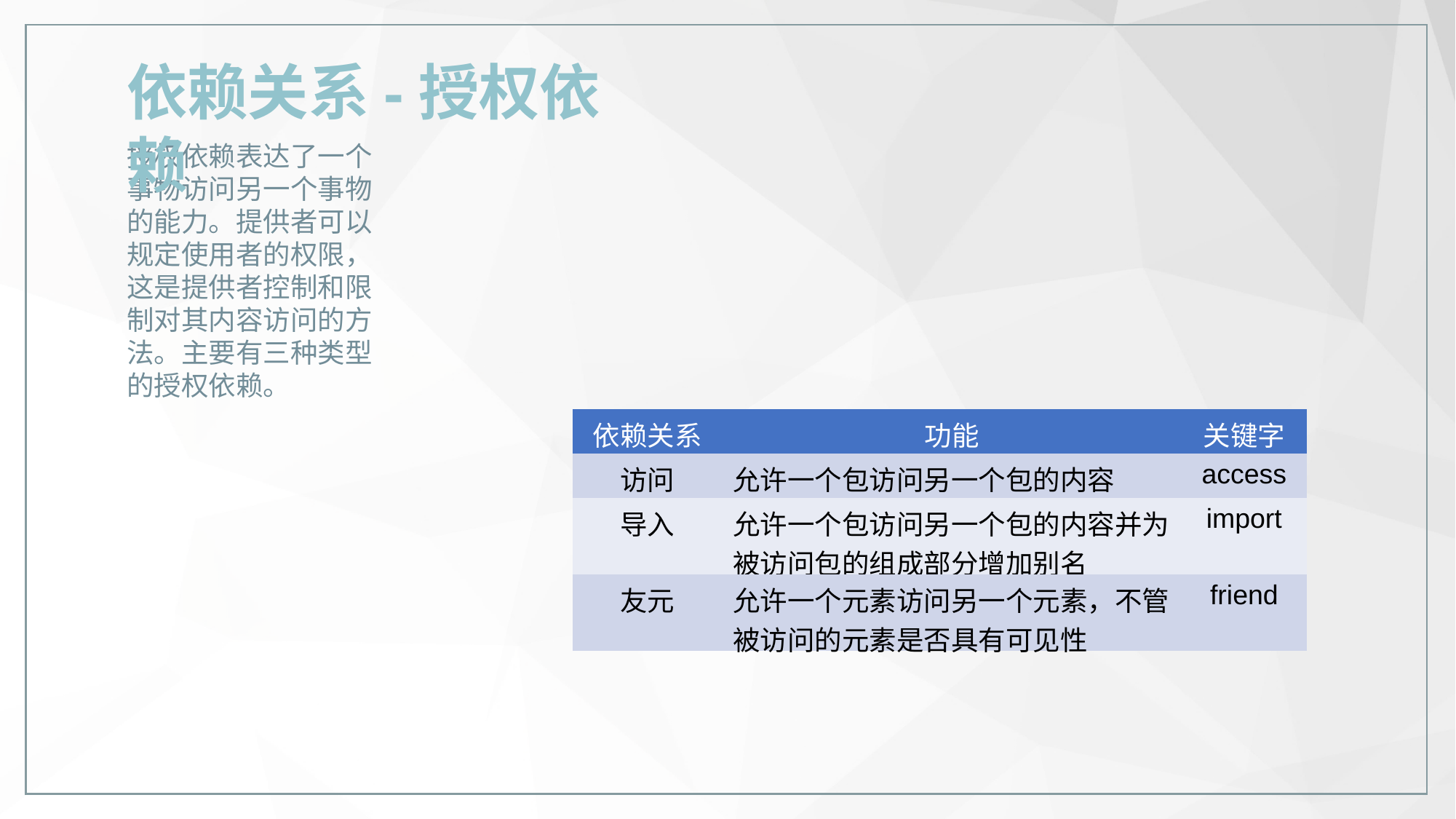

依赖关系-授权依赖
授权依赖表达了一个事物访问另一个事物的能力。提供者可以规定使用者的权限，这是提供者控制和限制对其内容访问的方法。主要有三种类型的授权依赖。
| 依赖关系 | 功能 | 关键字 |
| --- | --- | --- |
| 访问 | 允许一个包访问另一个包的内容 | access |
| 导入 | 允许一个包访问另一个包的内容并为被访问包的组成部分增加别名 | import |
| 友元 | 允许一个元素访问另一个元素，不管被访问的元素是否具有可见性 | friend |